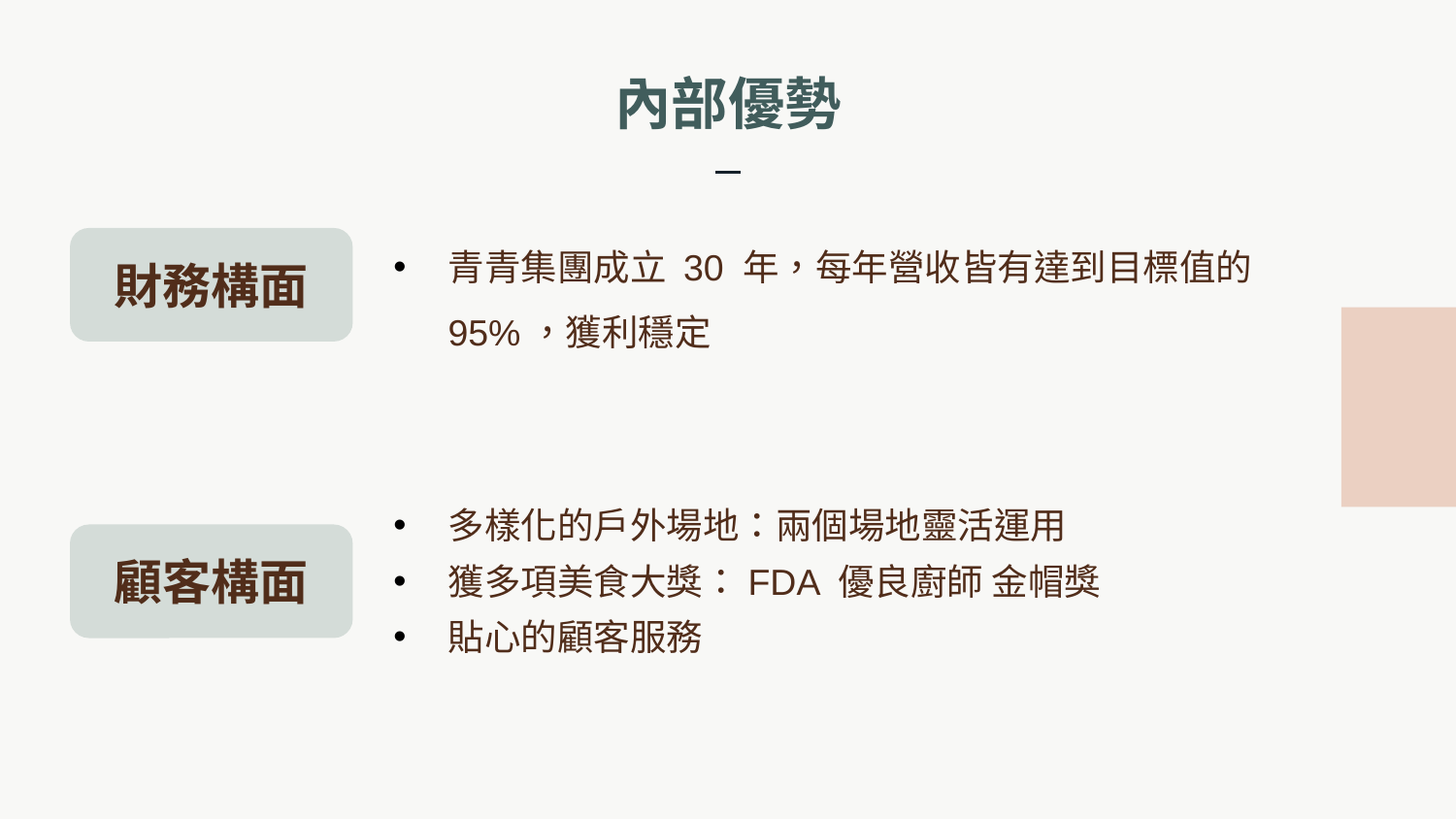

# 內部優勢
青青集團成立 30 年，每年營收皆有達到目標值的 95%，獲利穩定
財務構面
多樣化的戶外場地：兩個場地靈活運用
獲多項美食大獎：FDA 優良廚師 金帽獎
貼心的顧客服務
顧客構面